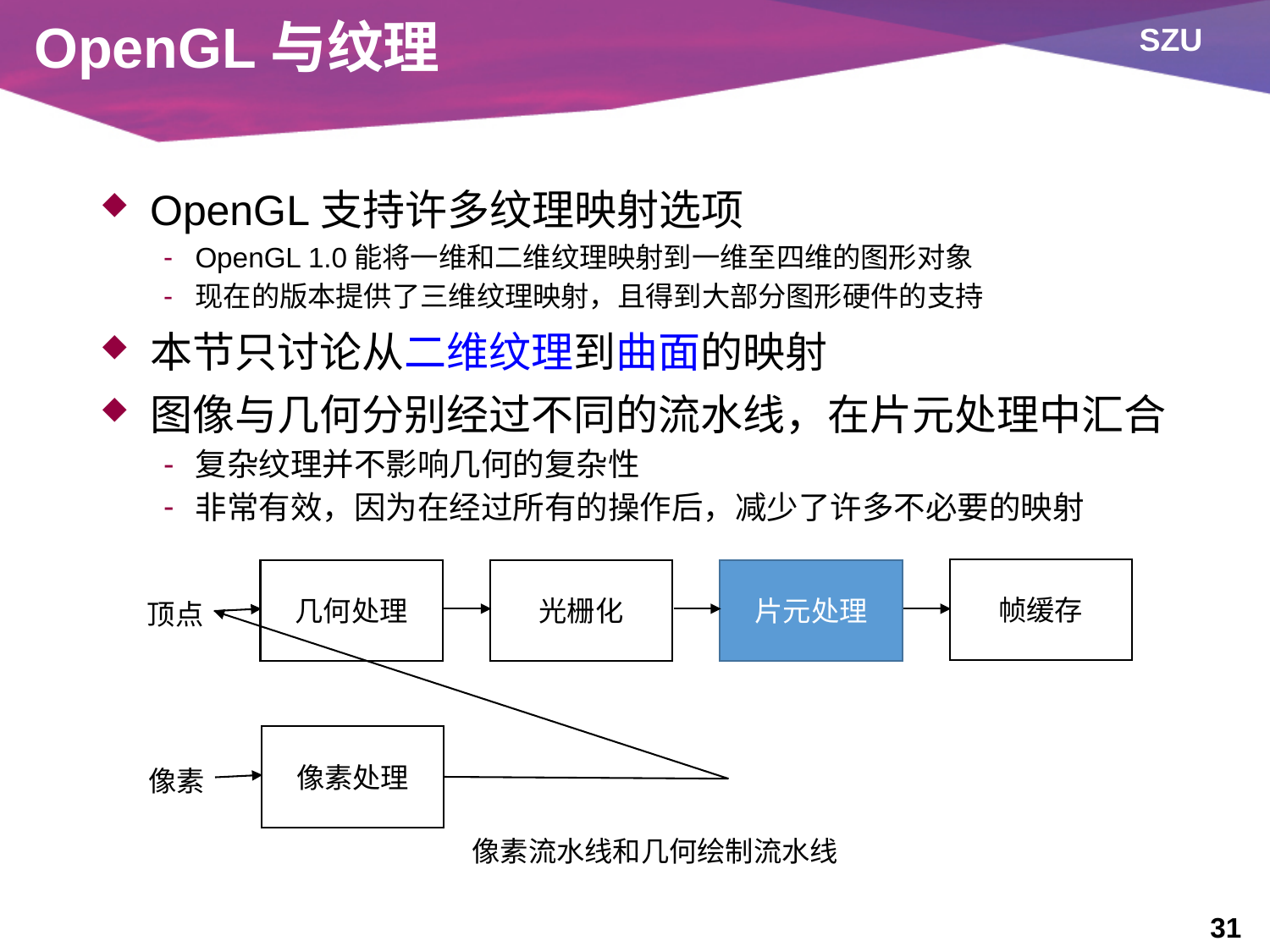

# OpenGL与纹理
OpenGL支持许多纹理映射选项
OpenGL 1.0能将一维和二维纹理映射到一维至四维的图形对象
现在的版本提供了三维纹理映射，且得到大部分图形硬件的支持
本节只讨论从二维纹理到曲面的映射
图像与几何分别经过不同的流水线，在片元处理中汇合
复杂纹理并不影响几何的复杂性
非常有效，因为在经过所有的操作后，减少了许多不必要的映射

帧缓存
几何处理
光栅化
片元处理
顶点
像素处理
像素
像素流水线和几何绘制流水线
31